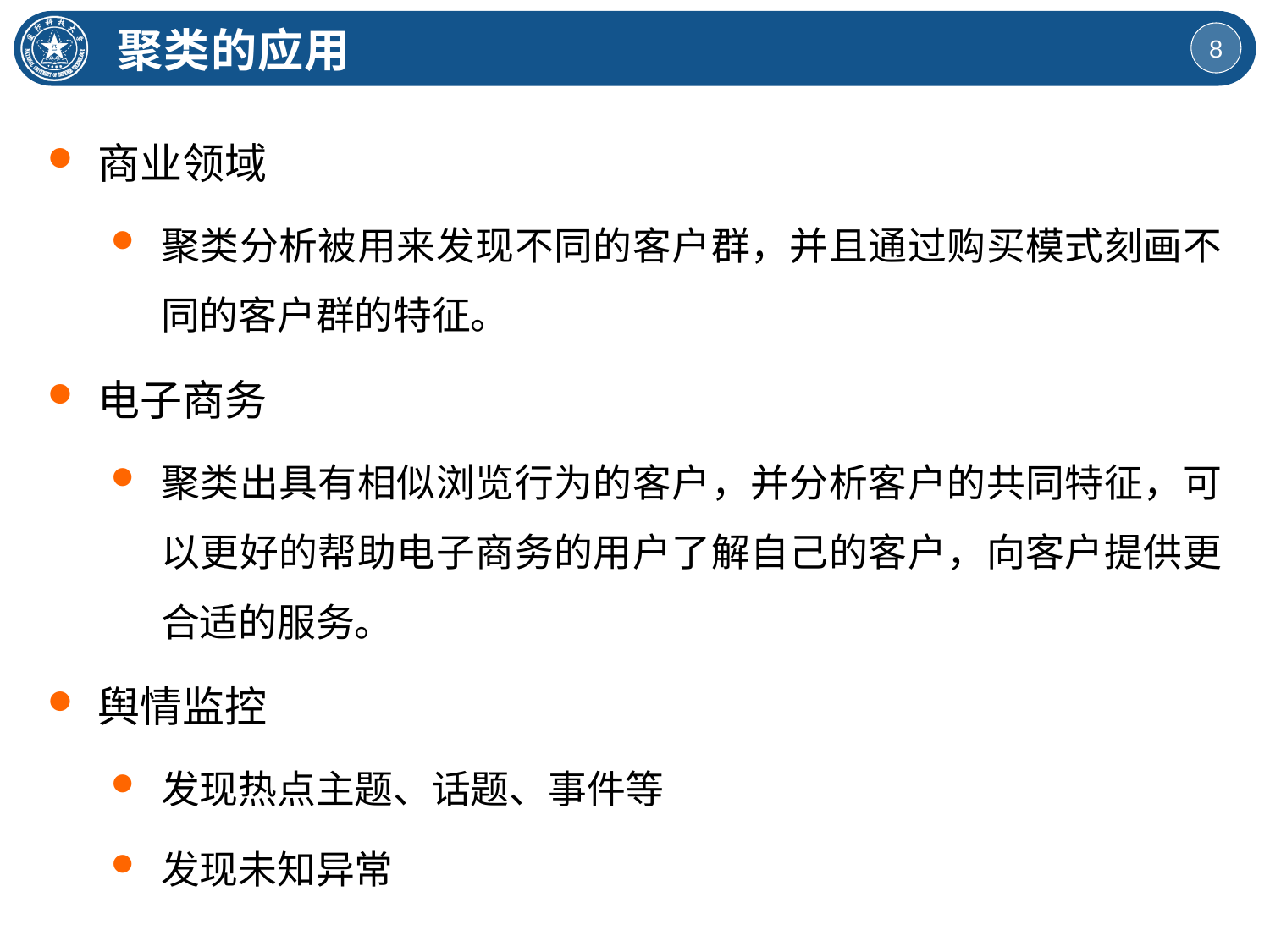

聚类的应用
商业领域
聚类分析被用来发现不同的客户群，并且通过购买模式刻画不同的客户群的特征。
电子商务
聚类出具有相似浏览行为的客户，并分析客户的共同特征，可以更好的帮助电子商务的用户了解自己的客户，向客户提供更合适的服务。
舆情监控
发现热点主题、话题、事件等
发现未知异常